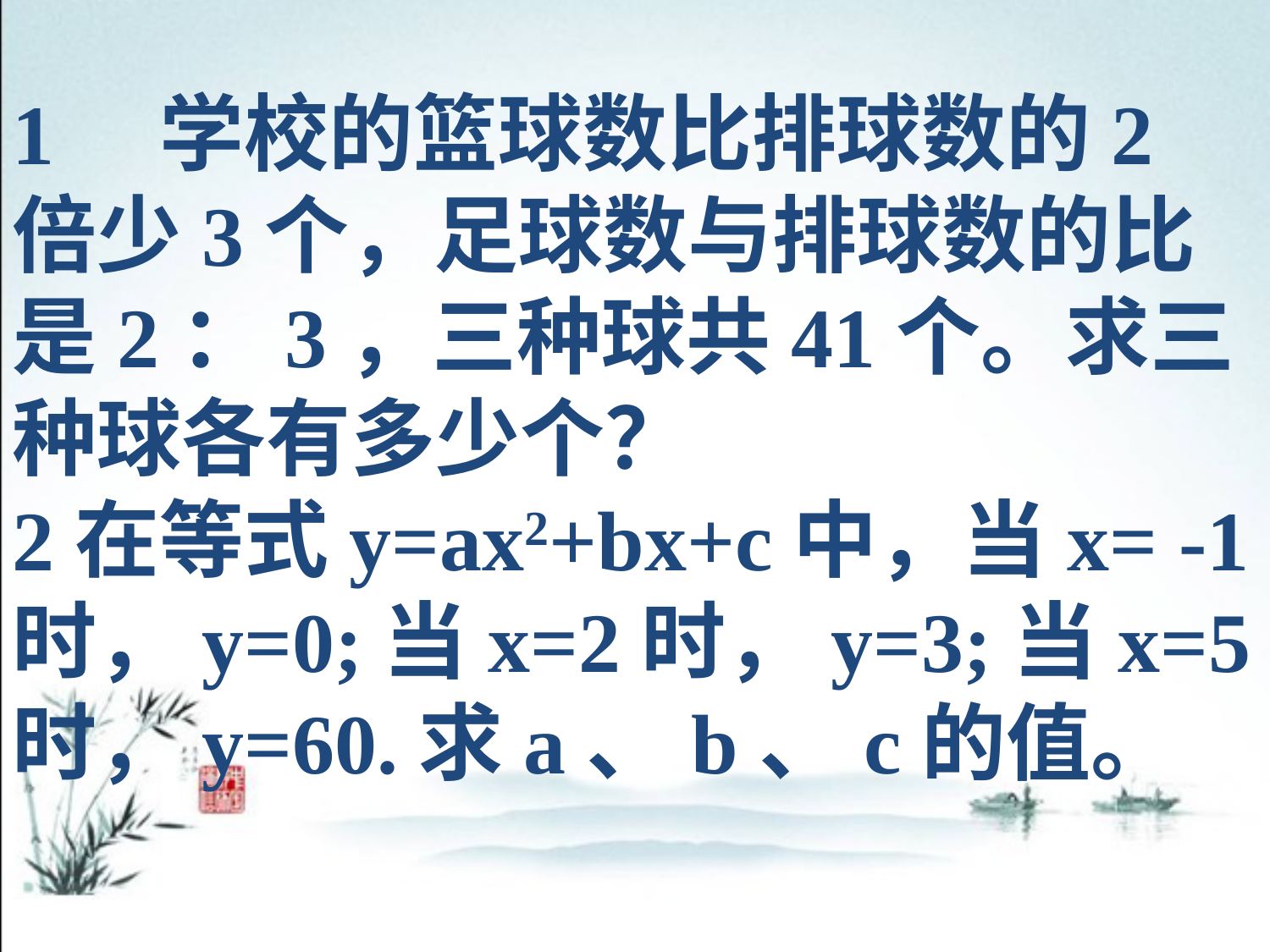

1    学校的篮球数比排球数的2倍少3个，足球数与排球数的比是2：3，三种球共41个。求三种球各有多少个？
2在等式y=ax2+bx+c中，当x= -1时，y=0;当x=2时，y=3;当x=5时，y=60.求a、b、c的值。